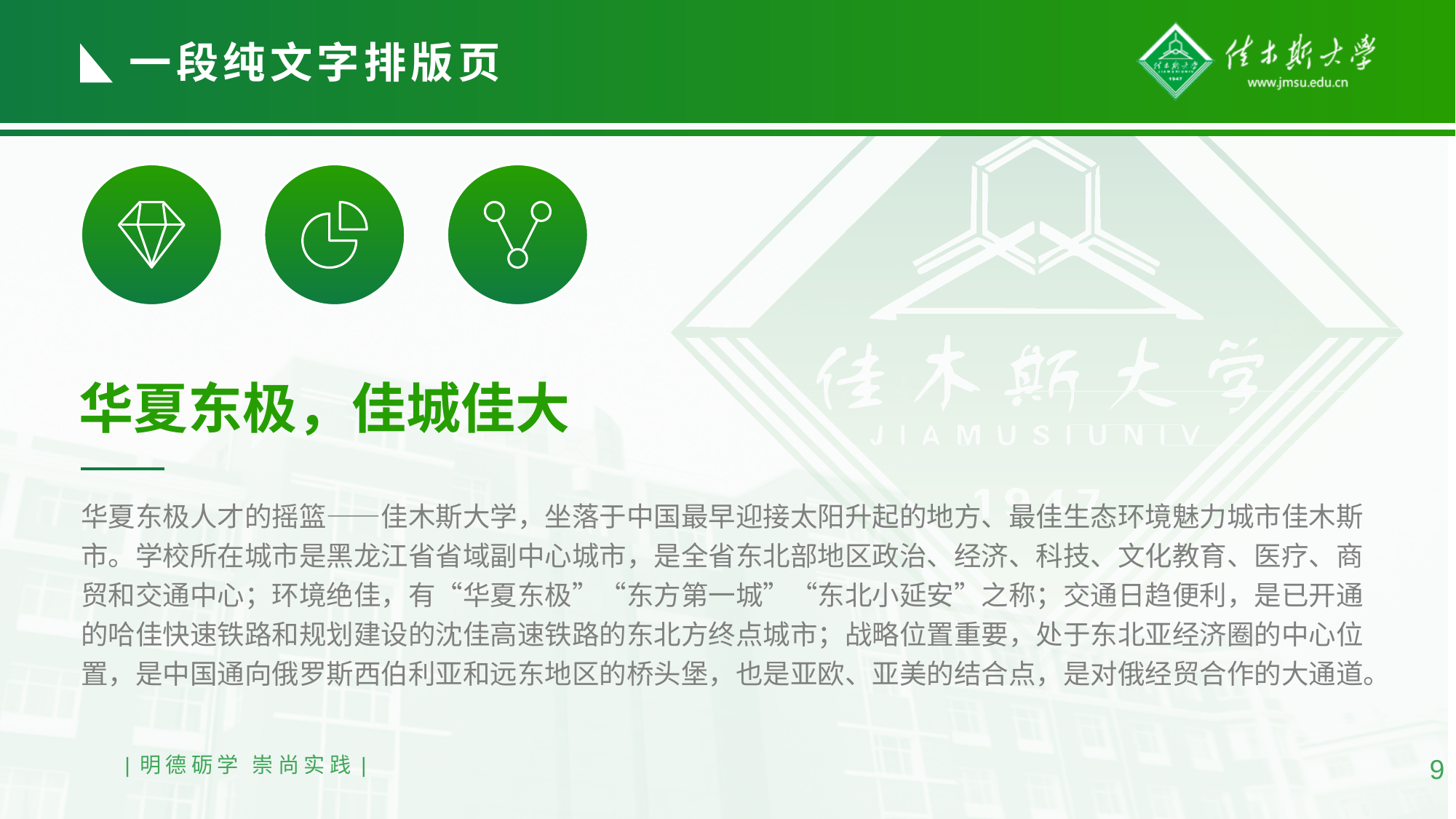

一段纯文字排版页

JIAMUSI UNIVERSITY
华夏东极，佳城佳大
华夏东极人才的摇篮——佳木斯大学，坐落于中国最早迎接太阳升起的地方、最佳生态环境魅力城市佳木斯市。学校所在城市是黑龙江省省域副中心城市，是全省东北部地区政治、经济、科技、文化教育、医疗、商贸和交通中心；环境绝佳，有“华夏东极”“东方第一城”“东北小延安”之称；交通日趋便利，是已开通的哈佳快速铁路和规划建设的沈佳高速铁路的东北方终点城市；战略位置重要，处于东北亚经济圈的中心位置，是中国通向俄罗斯西伯利亚和远东地区的桥头堡，也是亚欧、亚美的结合点，是对俄经贸合作的大通道。
|明德砺学 崇尚实践|
9